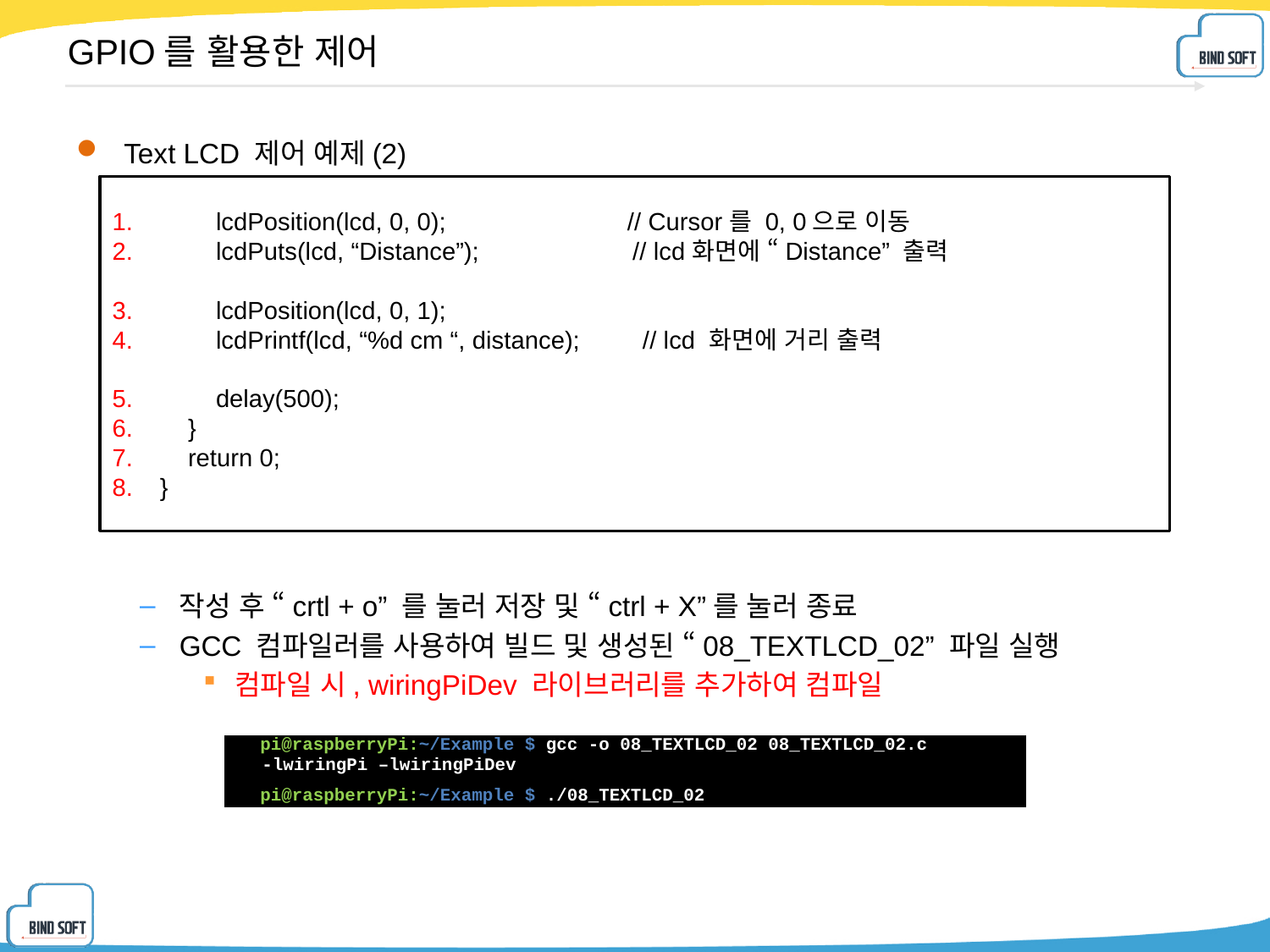

# GPIO를 활용한 제어
Text LCD 제어 예제(2)

작성 후 “crtl + o” 를 눌러 저장 및 “ctrl + X”를 눌러 종료
GCC 컴파일러를 사용하여 빌드 및 생성된 “08_TEXTLCD_02” 파일 실행
컴파일 시, wiringPiDev 라이브러리를 추가하여 컴파일

        lcdPosition(lcd, 0, 0);                          // Cursor를 0, 0으로 이동
        lcdPuts(lcd, “Distance”);                      // lcd화면에 “Distance” 출력

        lcdPosition(lcd, 0, 1);
        lcdPrintf(lcd, “%d cm “, distance);         // lcd 화면에 거리 출력

        delay(500);
    }
    return 0;
}
| pi@raspberryPi:~/Example $ gcc -o 08\_TEXTLCD\_02 08\_TEXTLCD\_02.c -lwiringPi –lwiringPiDev pi@raspberryPi:~/Example $ ./08\_TEXTLCD\_02 |
| --- |